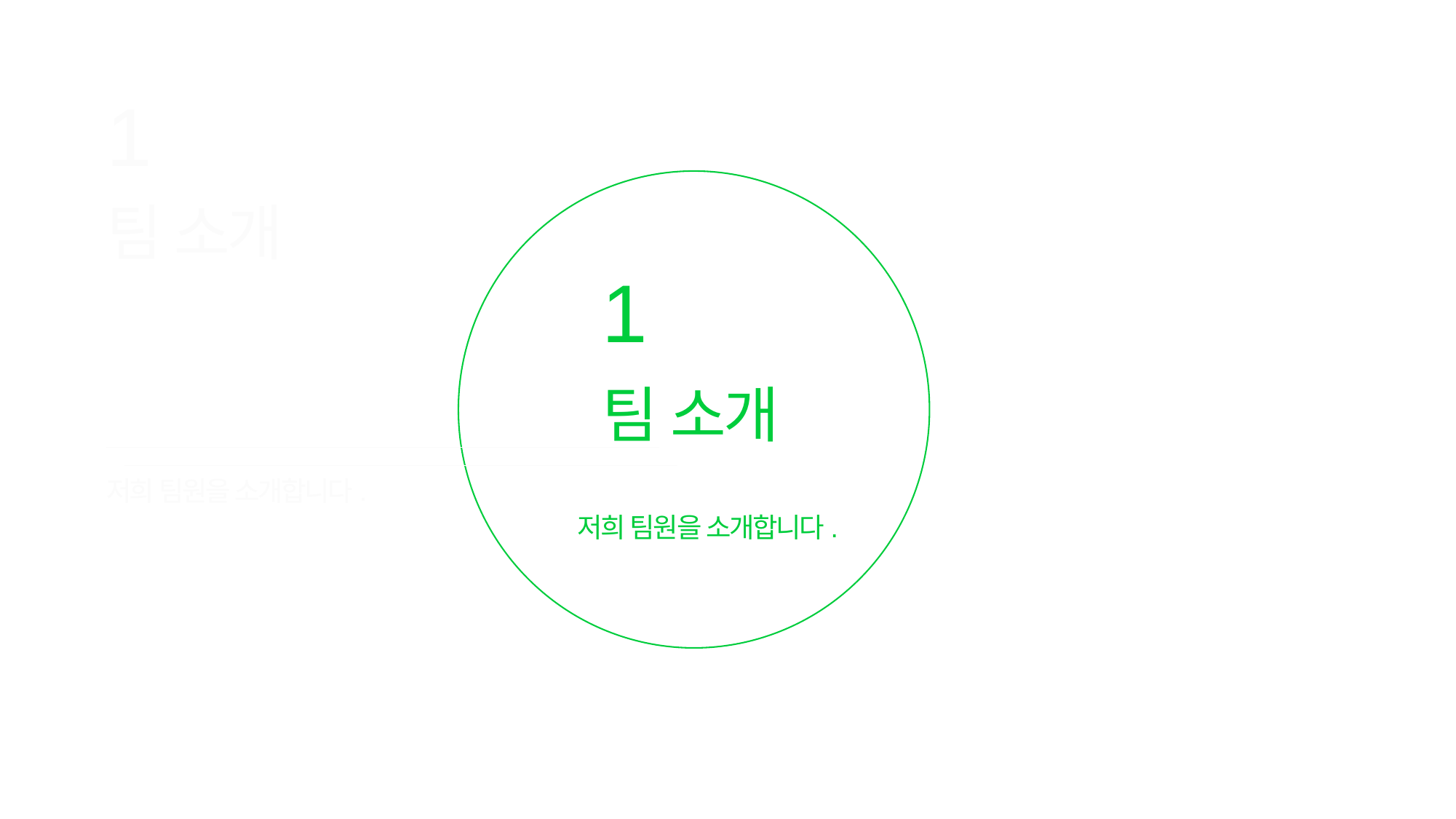

1

팀 소개
1
팀 소개
저희 팀원을 소개합니다.
저희 팀원을 소개합니다.